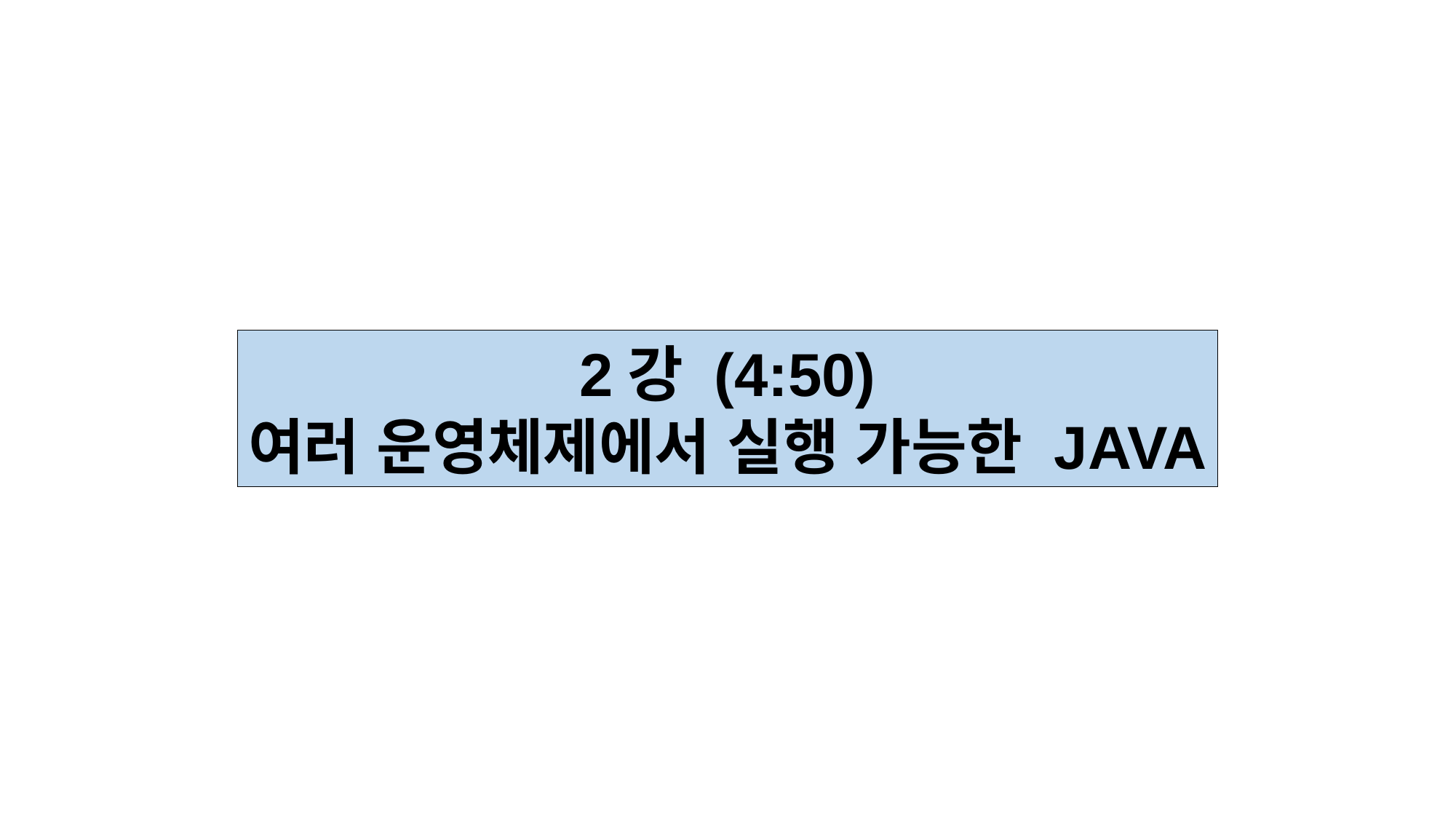

2강 (4:50)
여러 운영체제에서 실행 가능한 JAVA